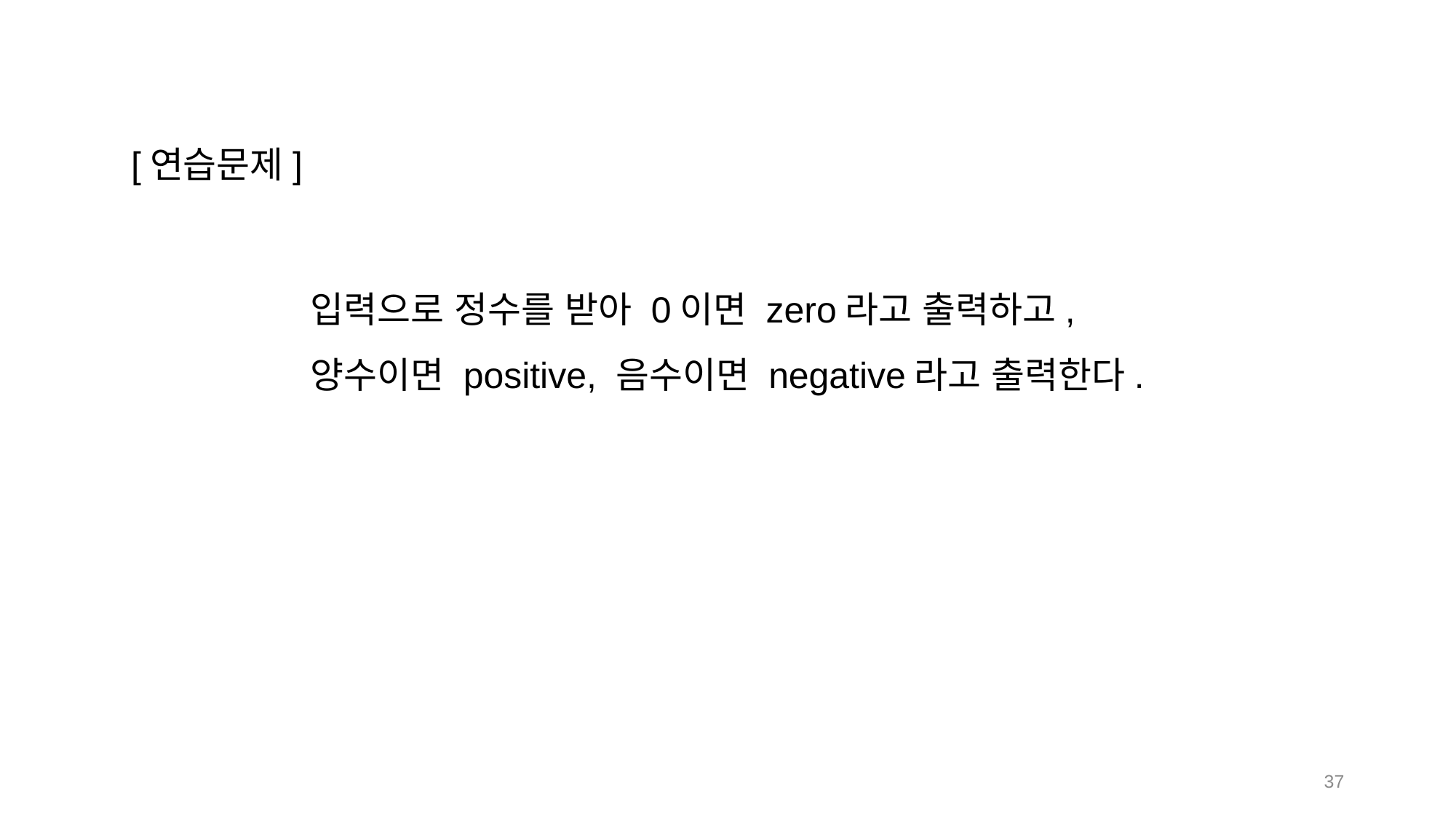

[연습문제]
입력으로 정수를 받아 0이면 zero라고 출력하고,
양수이면 positive, 음수이면 negative라고 출력한다.
37